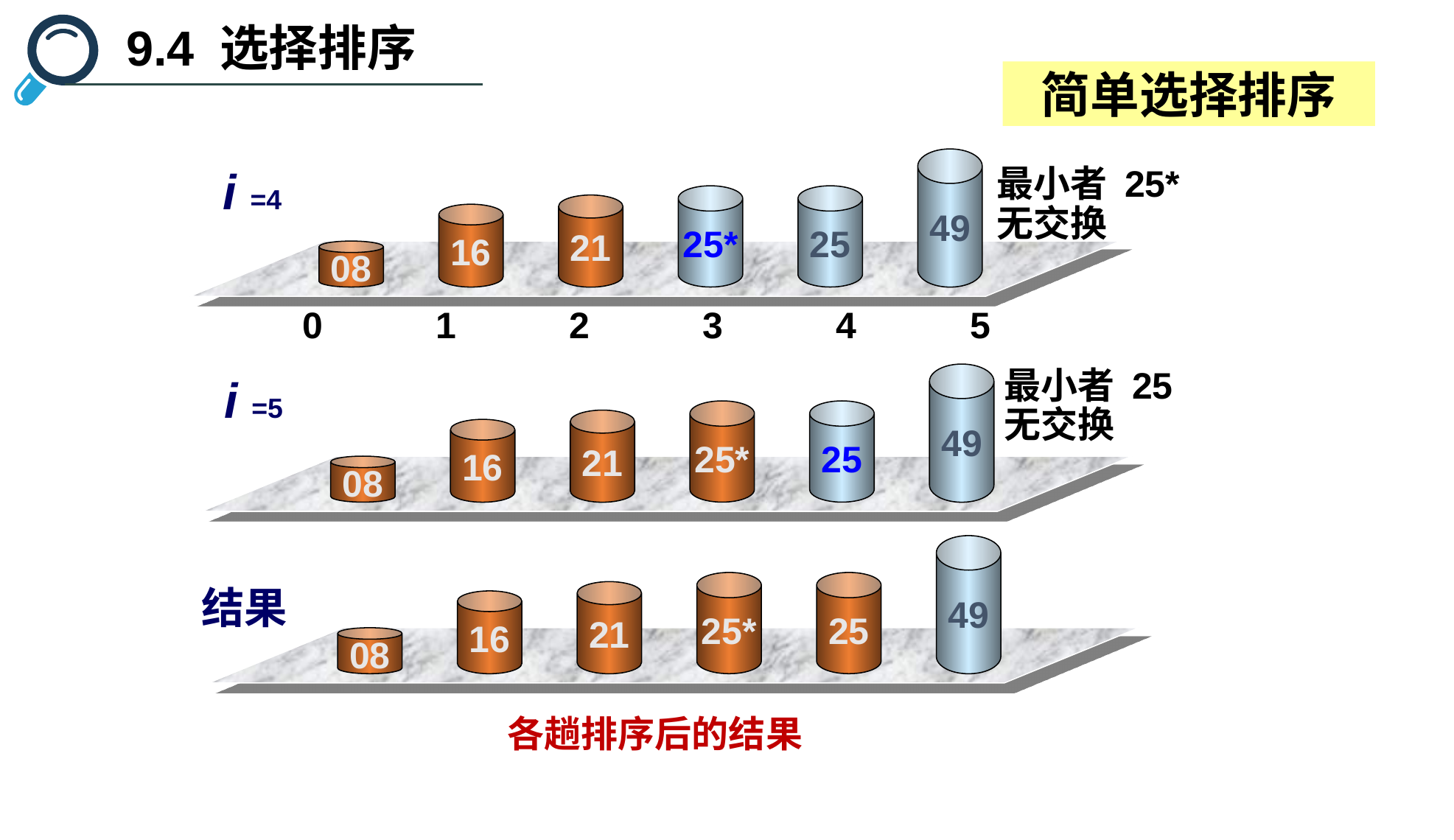

9.4 选择排序
简单选择排序
49
i =4
最小者 25*
无交换
25*
25
21
16

08
0           1           2           3           4           5
最小者 25
无交换
i =5
49
25*
25
21
16

08
49
25*
25
结果
21
16

08
各趟排序后的结果